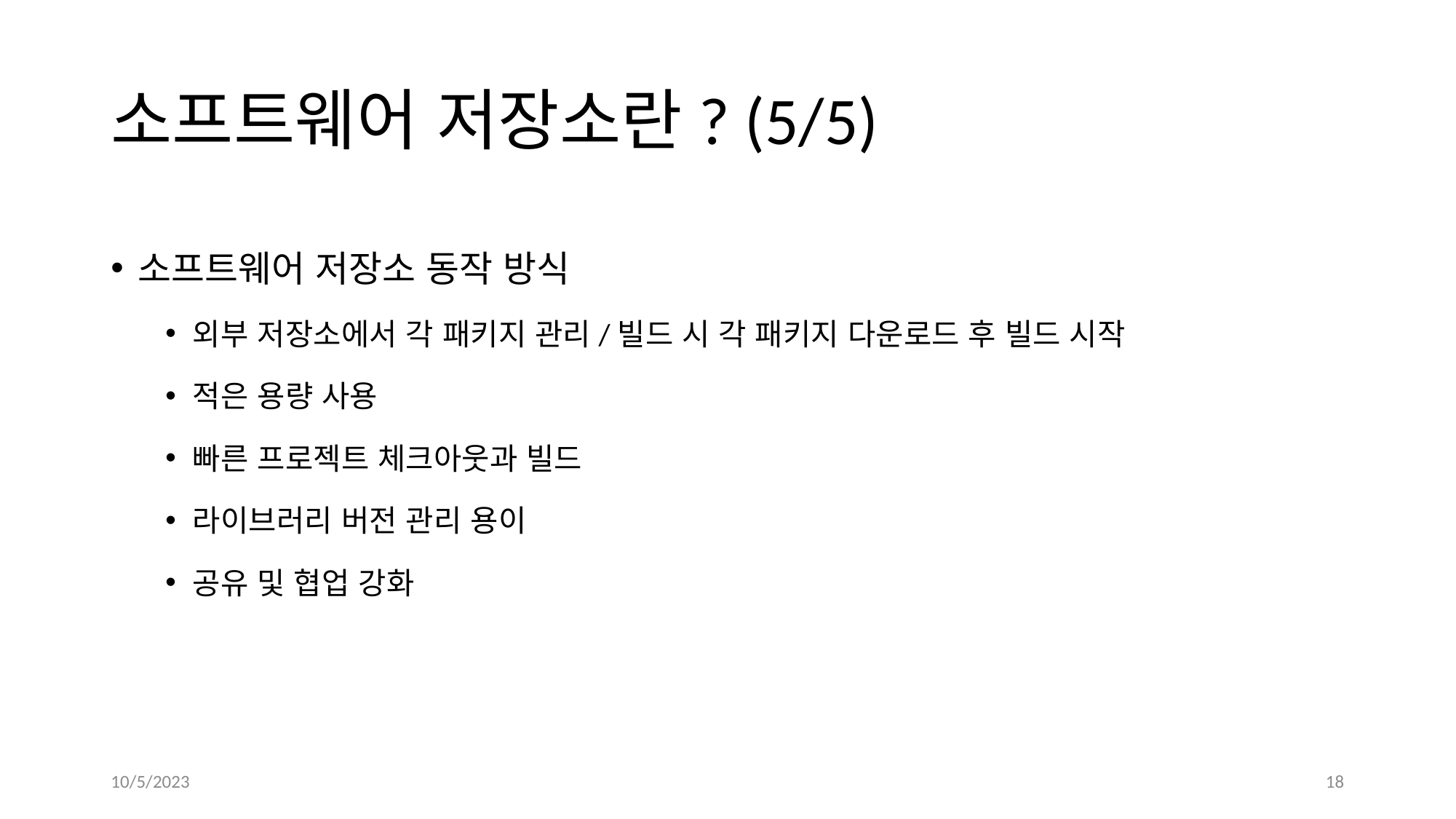

# 소프트웨어 저장소란? (5/5)
소프트웨어 저장소 동작 방식
외부 저장소에서 각 패키지 관리/빌드 시 각 패키지 다운로드 후 빌드 시작
적은 용량 사용
빠른 프로젝트 체크아웃과 빌드
라이브러리 버전 관리 용이
공유 및 협업 강화

10/5/2023
18